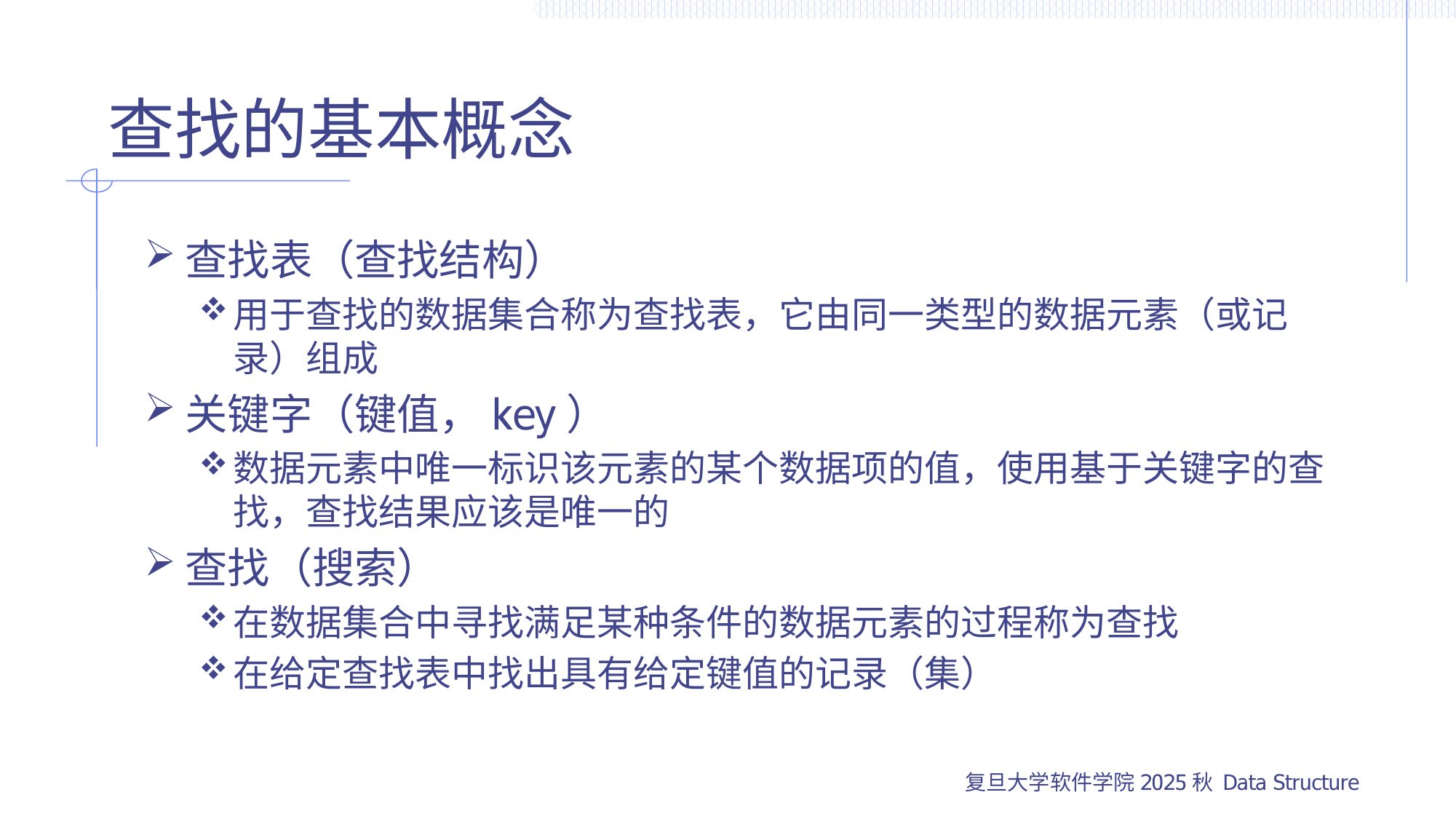

# 查找的基本概念
查找表（查找结构）
用于查找的数据集合称为查找表，它由同一类型的数据元素（或记录）组成
关键字（键值，key）
数据元素中唯一标识该元素的某个数据项的值，使用基于关键字的查找，查找结果应该是唯一的
查找（搜索）
在数据集合中寻找满足某种条件的数据元素的过程称为查找
在给定查找表中找出具有给定键值的记录（集）